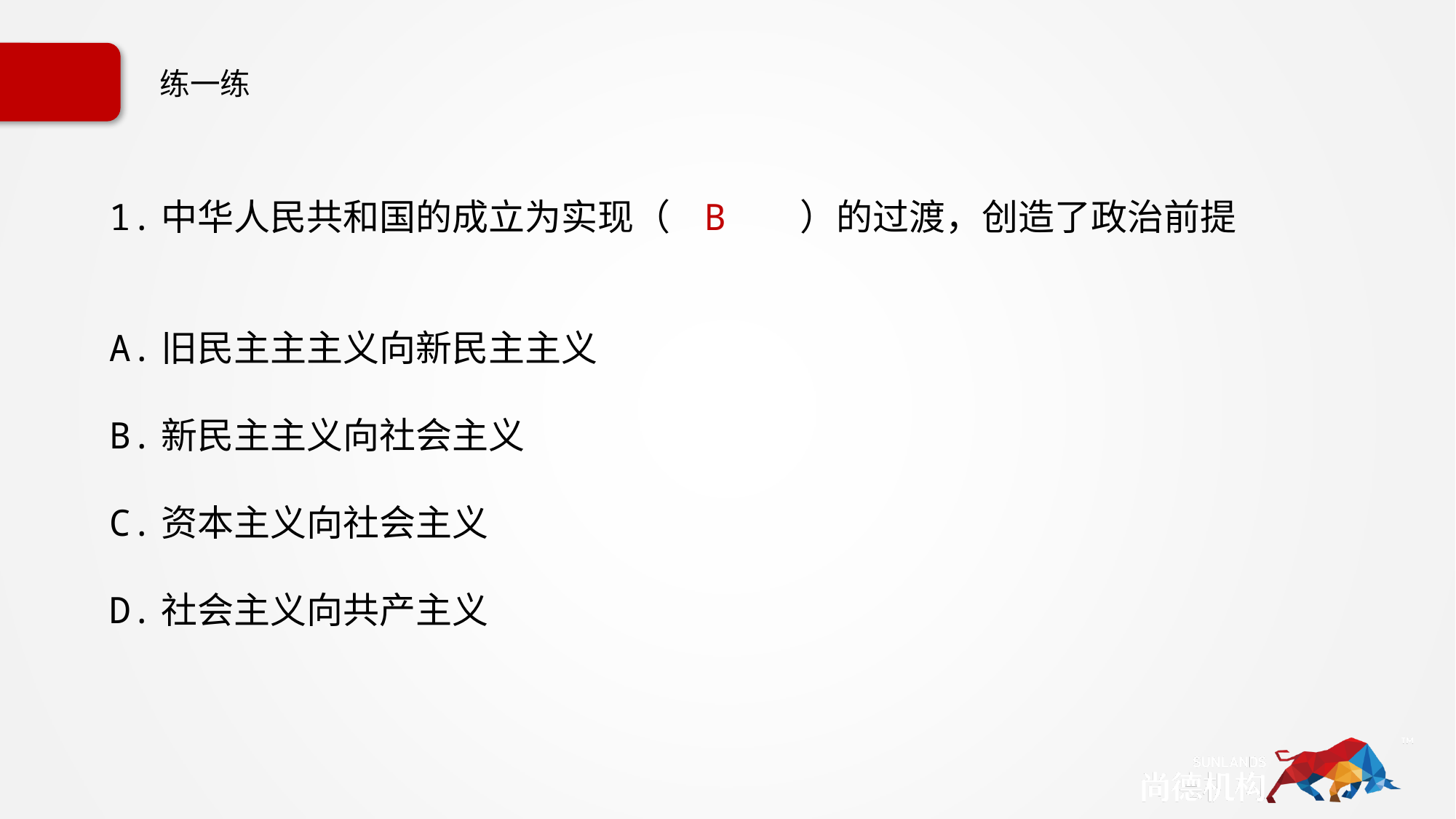

# 练一练
1.中华人民共和国的成立为实现（   B   ）的过渡，创造了政治前提

A.旧民主主主义向新民主主义

B.新民主主义向社会主义

C.资本主义向社会主义

D.社会主义向共产主义